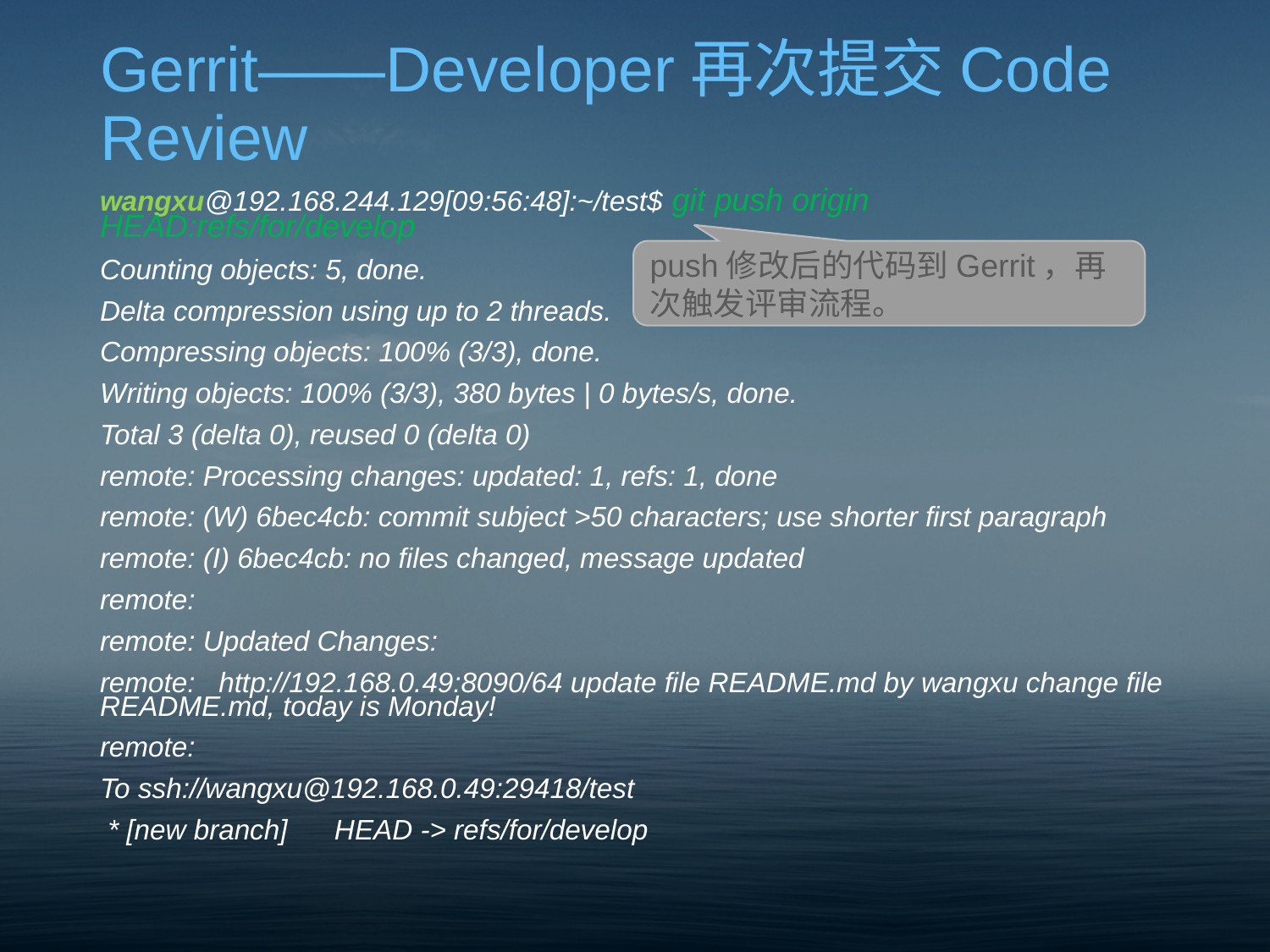

# Gerrit——Developer再次提交Code Review
wangxu@192.168.244.129[09:56:48]:~/test$ git push origin HEAD:refs/for/develop
Counting objects: 5, done.
Delta compression using up to 2 threads.
Compressing objects: 100% (3/3), done.
Writing objects: 100% (3/3), 380 bytes | 0 bytes/s, done.
Total 3 (delta 0), reused 0 (delta 0)
remote: Processing changes: updated: 1, refs: 1, done
remote: (W) 6bec4cb: commit subject >50 characters; use shorter first paragraph
remote: (I) 6bec4cb: no files changed, message updated
remote:
remote: Updated Changes:
remote:   http://192.168.0.49:8090/64 update file README.md by wangxu change file README.md, today is Monday!
remote:
To ssh://wangxu@192.168.0.49:29418/test
 * [new branch]      HEAD -> refs/for/develop
push修改后的代码到Gerrit，再次触发评审流程。